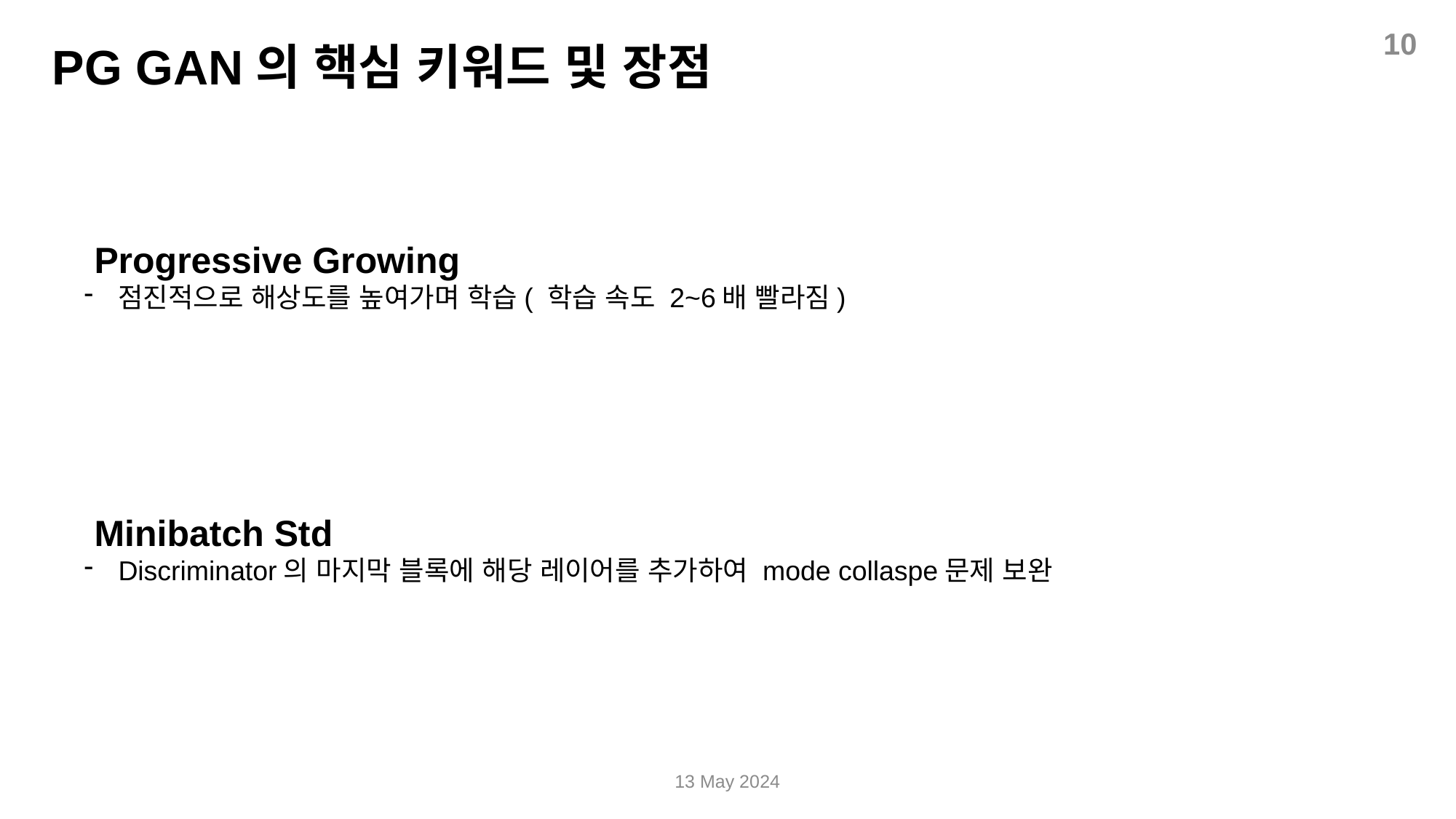

10
PG GAN의 핵심 키워드 및 장점
 Progressive Growing
점진적으로 해상도를 높여가며 학습( 학습 속도 2~6배 빨라짐)

 Minibatch Std
Discriminator의 마지막 블록에 해당 레이어를 추가하여 mode collaspe문제 보완

13 May 2024